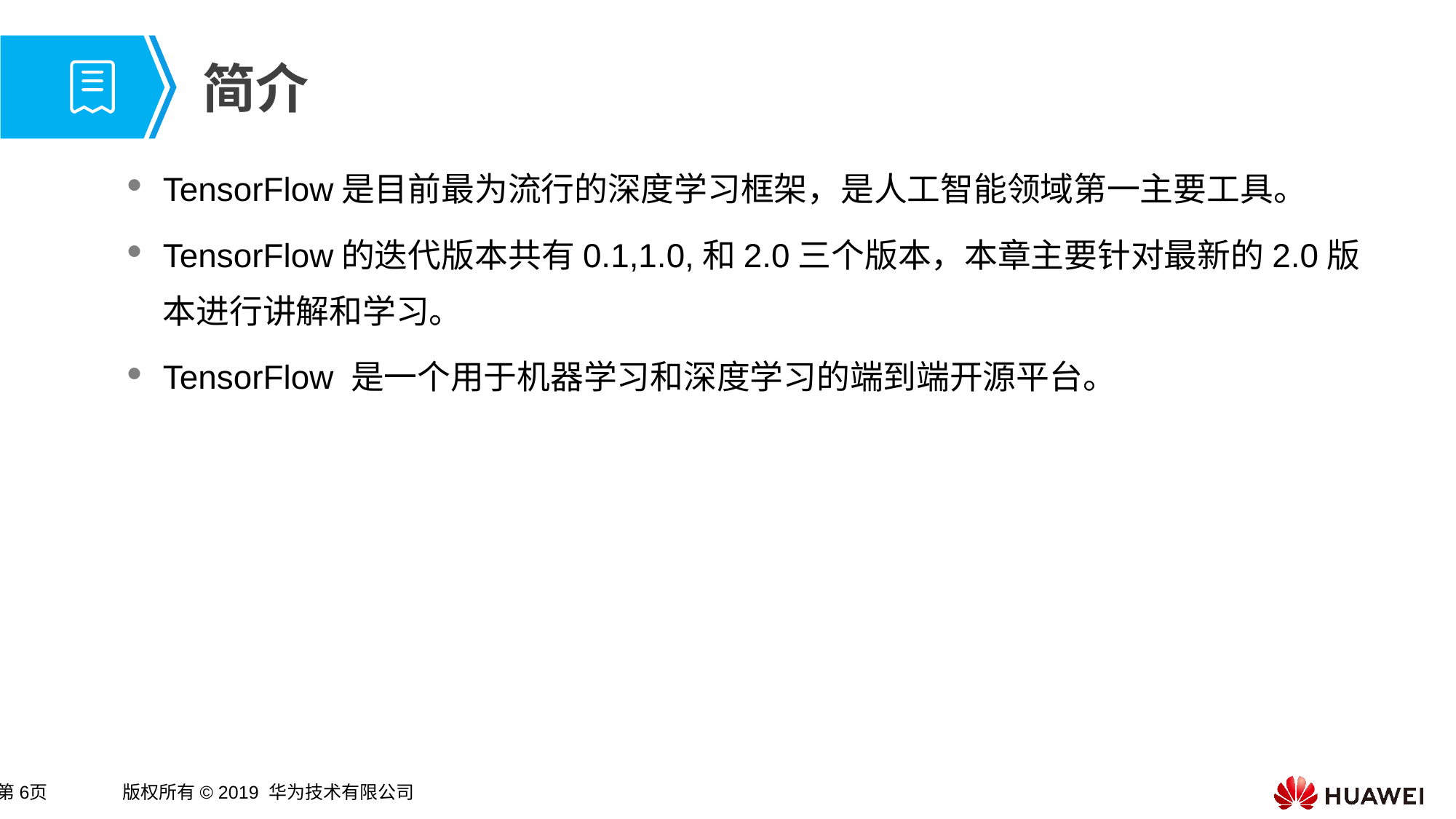

# 简介
TensorFlow是目前最为流行的深度学习框架，是人工智能领域第一主要工具。
TensorFlow的迭代版本共有0.1,1.0,和2.0三个版本，本章主要针对最新的2.0版本进行讲解和学习。
TensorFlow 是一个用于机器学习和深度学习的端到端开源平台。